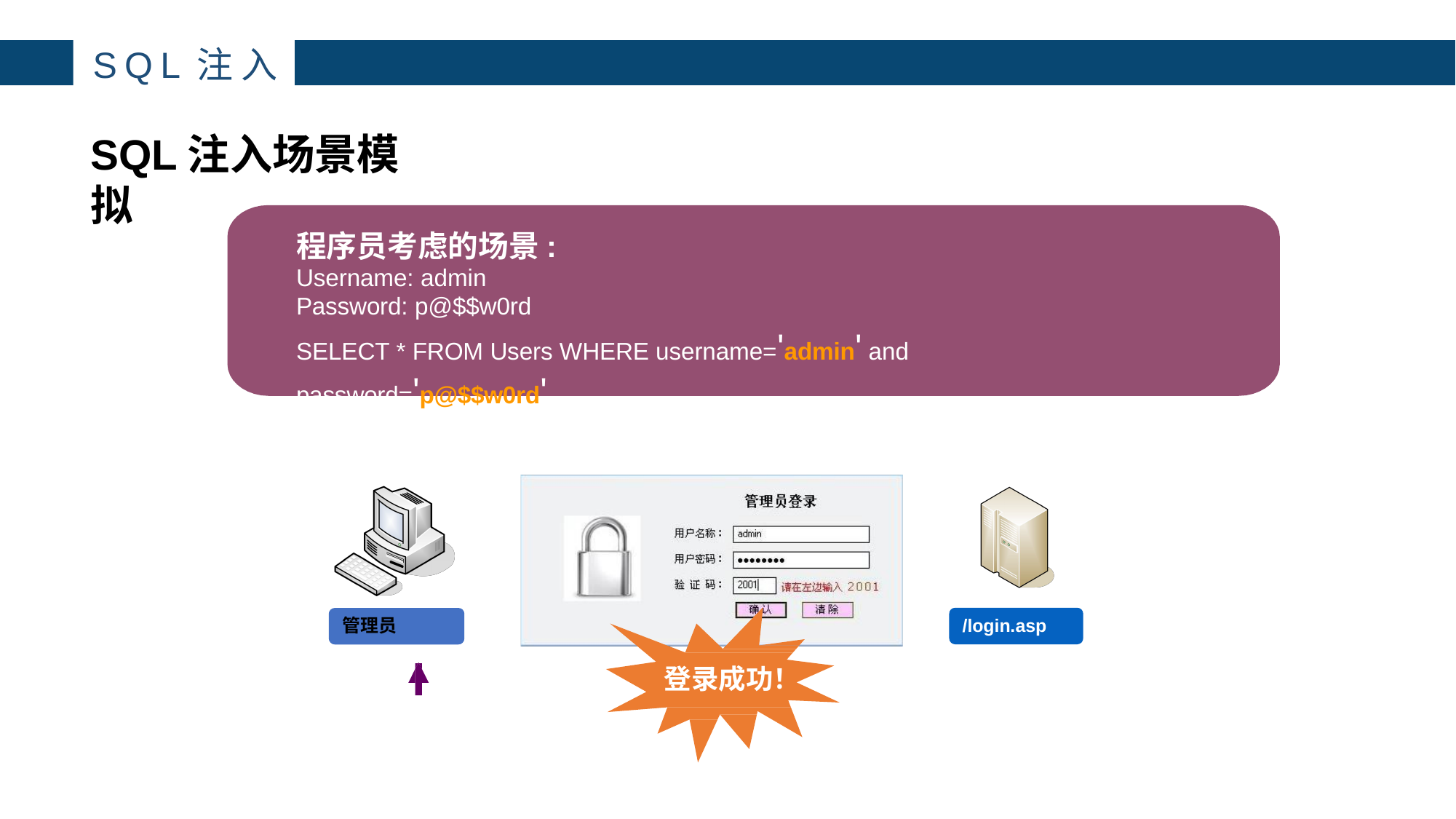

主讲：枕边月亮

SQL注入
SQL注入场景模拟
4

程序员考虑的场景:
Username: admin
Password: p@$$w0rd
SELECT * FROM Users WHERE username='admin' and password='p@$$w0rd'

管理员
/login.asp
登录成功！